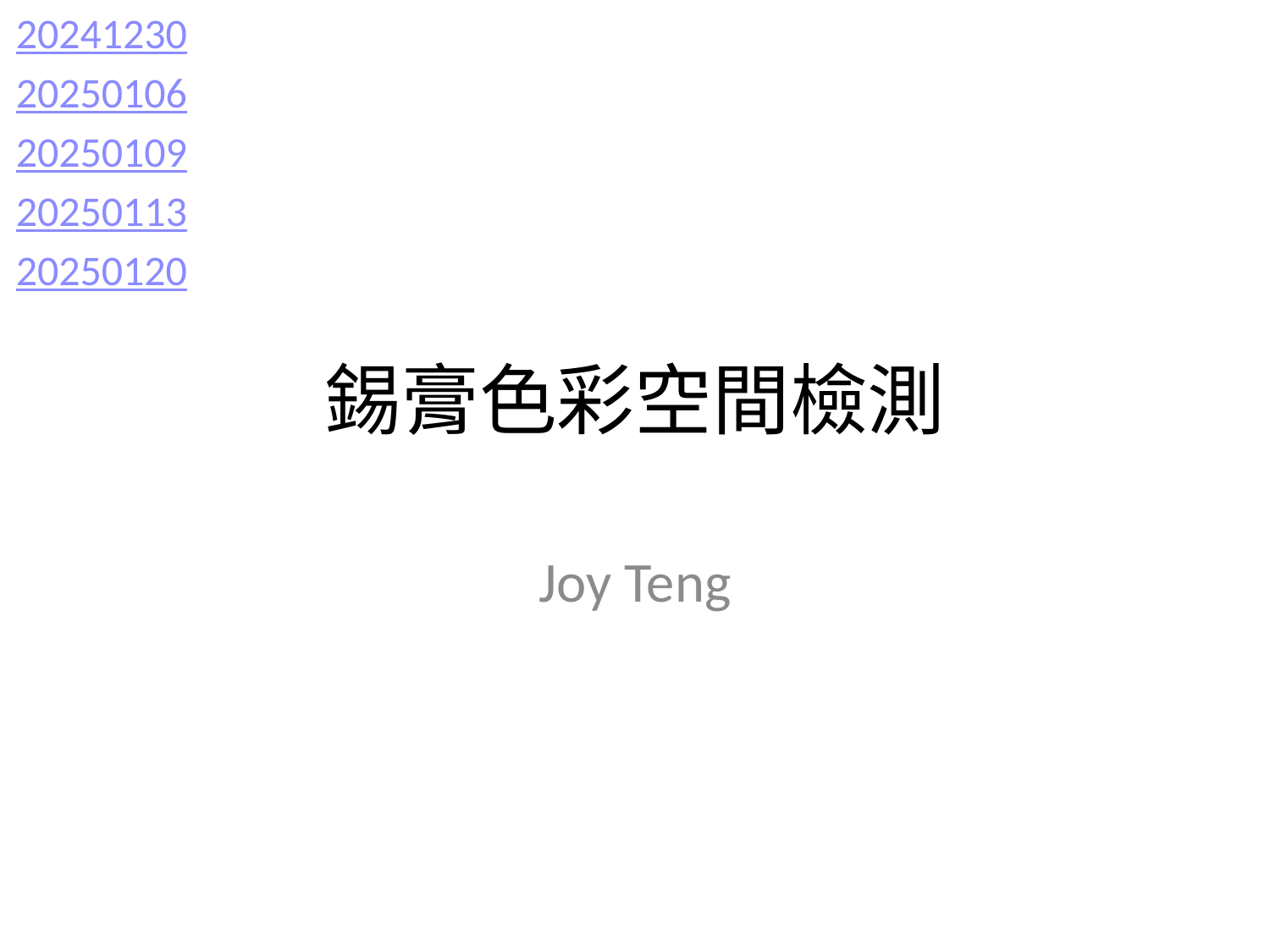

20241230
20250106
20250109
20250113
20250120
# 錫膏色彩空間檢測
Joy Teng